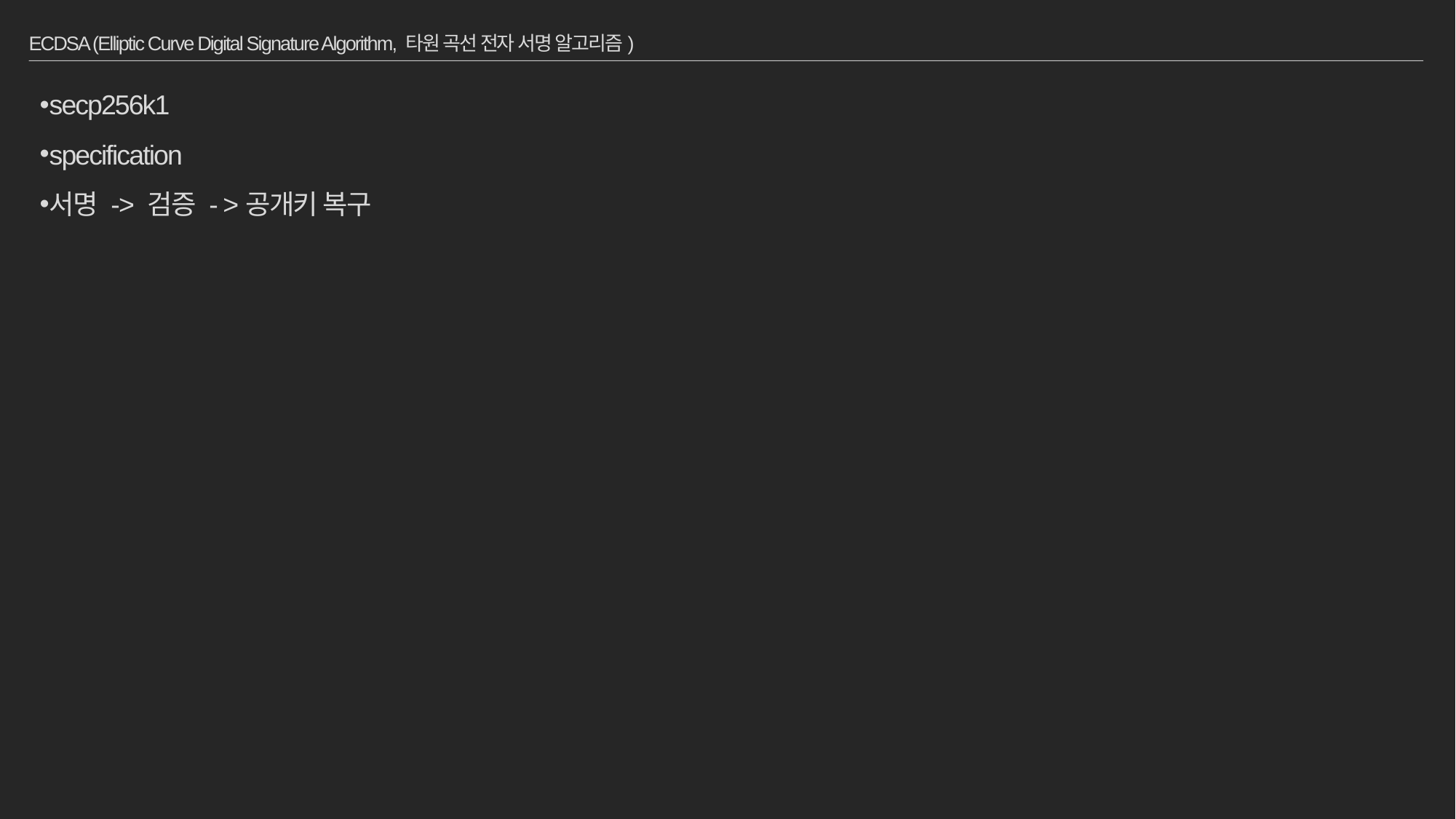

# ECDSA (Elliptic Curve Digital Signature Algorithm, 타원 곡선 전자 서명 알고리즘)
secp256k1
specification
서명 -> 검증 - >공개키 복구